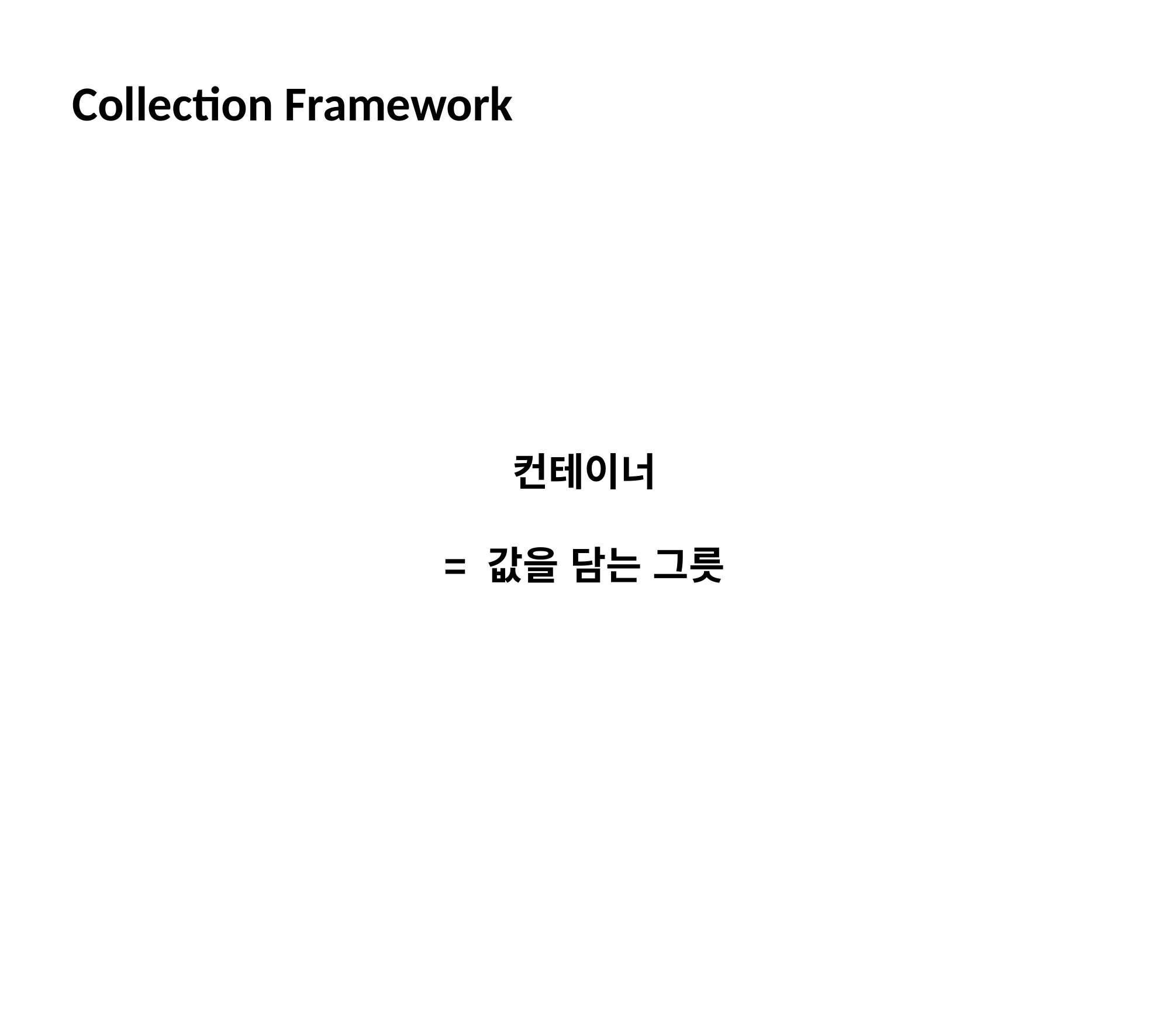

Collection Framework
컨테이너

= 값을 담는 그릇